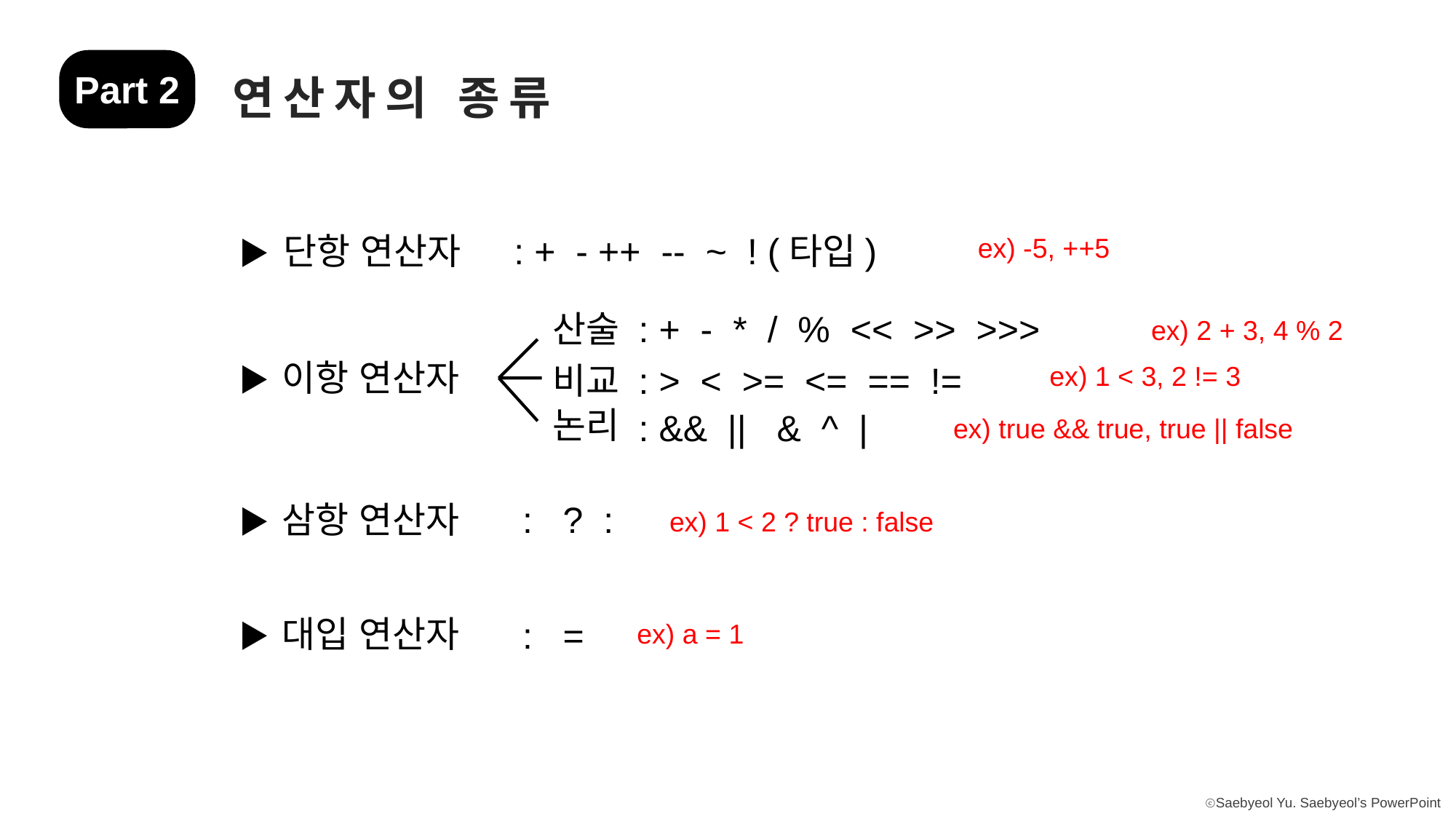

Part 2
연산자의 종류
▶ 단항 연산자
: +  - ++  --  ~  ! (타입)
ex) -5, ++5
산술
: +  -  *  /  %  <<  >>  >>>
ex) 2 + 3, 4 % 2

▶ 이항 연산자
비교
: >  <  >=  <=  ==  !=
ex) 1 < 3, 2 != 3

논리
: &&  ||   &  ^  |
ex) true && true, true || false
▶ 삼항 연산자
:   ?  :
ex) 1 < 2 ? true : false
▶ 대입 연산자
:   =
ex) a = 1